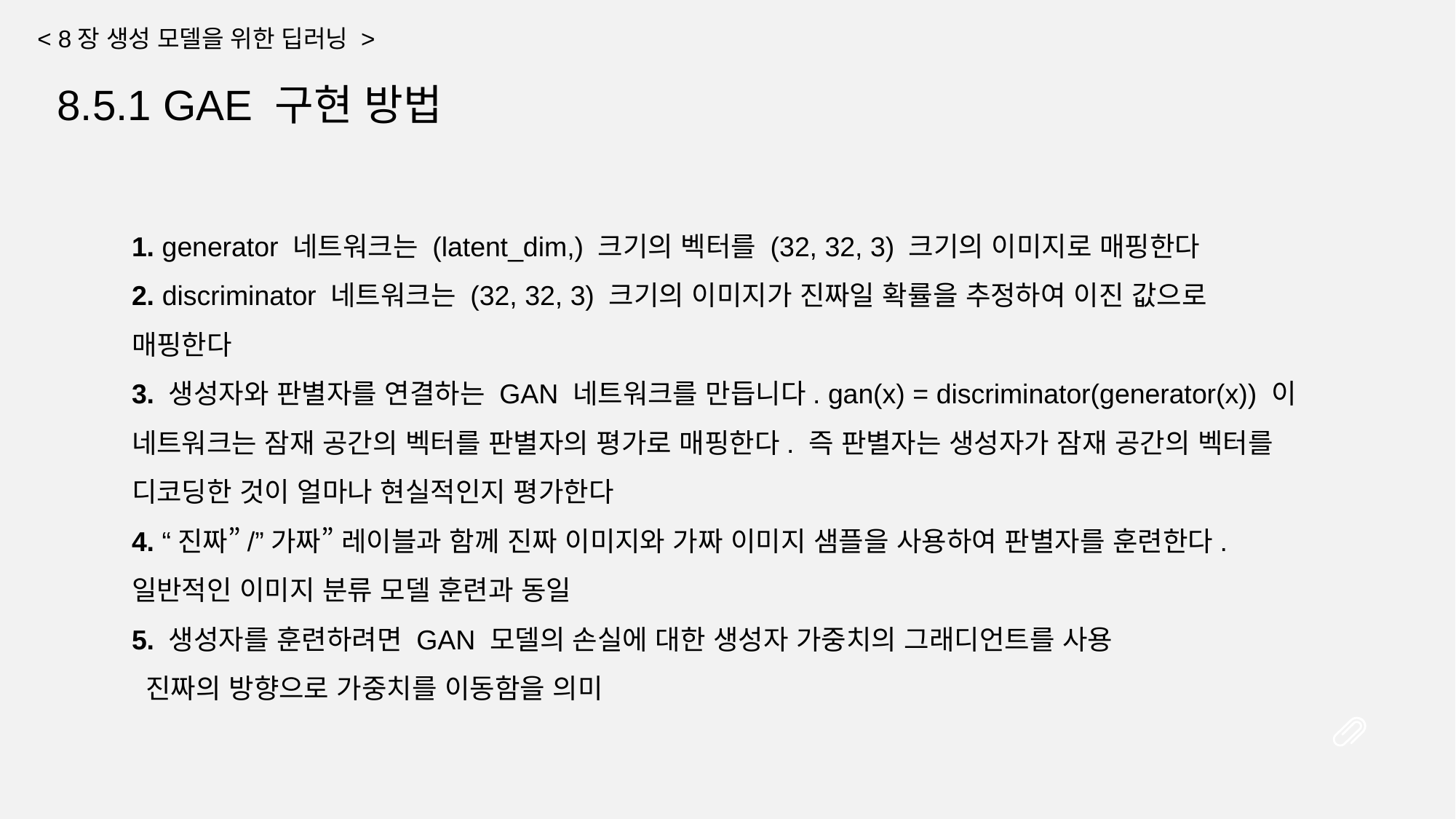

< 8장 생성 모델을 위한 딥러닝 >
8.5.1 GAE 구현 방법
1. generator 네트워크는 (latent_dim,) 크기의 벡터를 (32, 32, 3) 크기의 이미지로 매핑한다
2. discriminator 네트워크는 (32, 32, 3) 크기의 이미지가 진짜일 확률을 추정하여 이진 값으로 매핑한다
3. 생성자와 판별자를 연결하는 GAN 네트워크를 만듭니다. gan(x) = discriminator(generator(x)) 이 네트워크는 잠재 공간의 벡터를 판별자의 평가로 매핑한다. 즉 판별자는 생성자가 잠재 공간의 벡터를 디코딩한 것이 얼마나 현실적인지 평가한다
4. “진짜”/”가짜” 레이블과 함께 진짜 이미지와 가짜 이미지 샘플을 사용하여 판별자를 훈련한다. 일반적인 이미지 분류 모델 훈련과 동일
5. 생성자를 훈련하려면 GAN 모델의 손실에 대한 생성자 가중치의 그래디언트를 사용
 진짜의 방향으로 가중치를 이동함을 의미